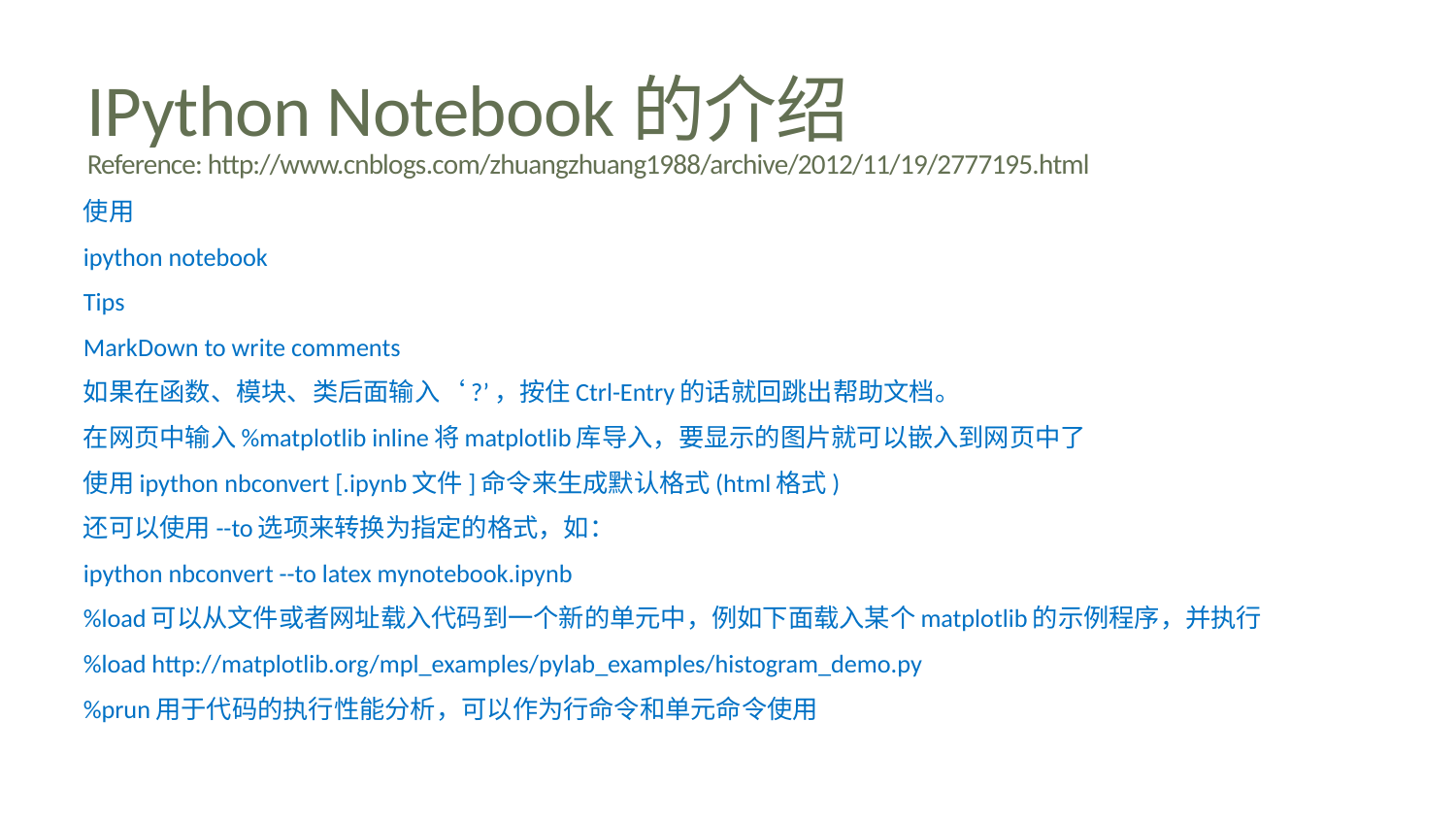

# IPython Notebook的介绍 Reference: http://www.cnblogs.com/zhuangzhuang1988/archive/2012/11/19/2777195.html
使用
ipython notebook
Tips
MarkDown to write comments
如果在函数、模块、类后面输入‘?’，按住Ctrl-Entry的话就回跳出帮助文档。
在网页中输入%matplotlib inline将matplotlib库导入，要显示的图片就可以嵌入到网页中了
使用ipython nbconvert [.ipynb文件]命令来生成默认格式(html格式)
还可以使用--to选项来转换为指定的格式，如：
ipython nbconvert --to latex mynotebook.ipynb
%load可以从文件或者网址载入代码到一个新的单元中，例如下面载入某个matplotlib的示例程序，并执行
%load http://matplotlib.org/mpl_examples/pylab_examples/histogram_demo.py
%prun用于代码的执行性能分析，可以作为行命令和单元命令使用
36